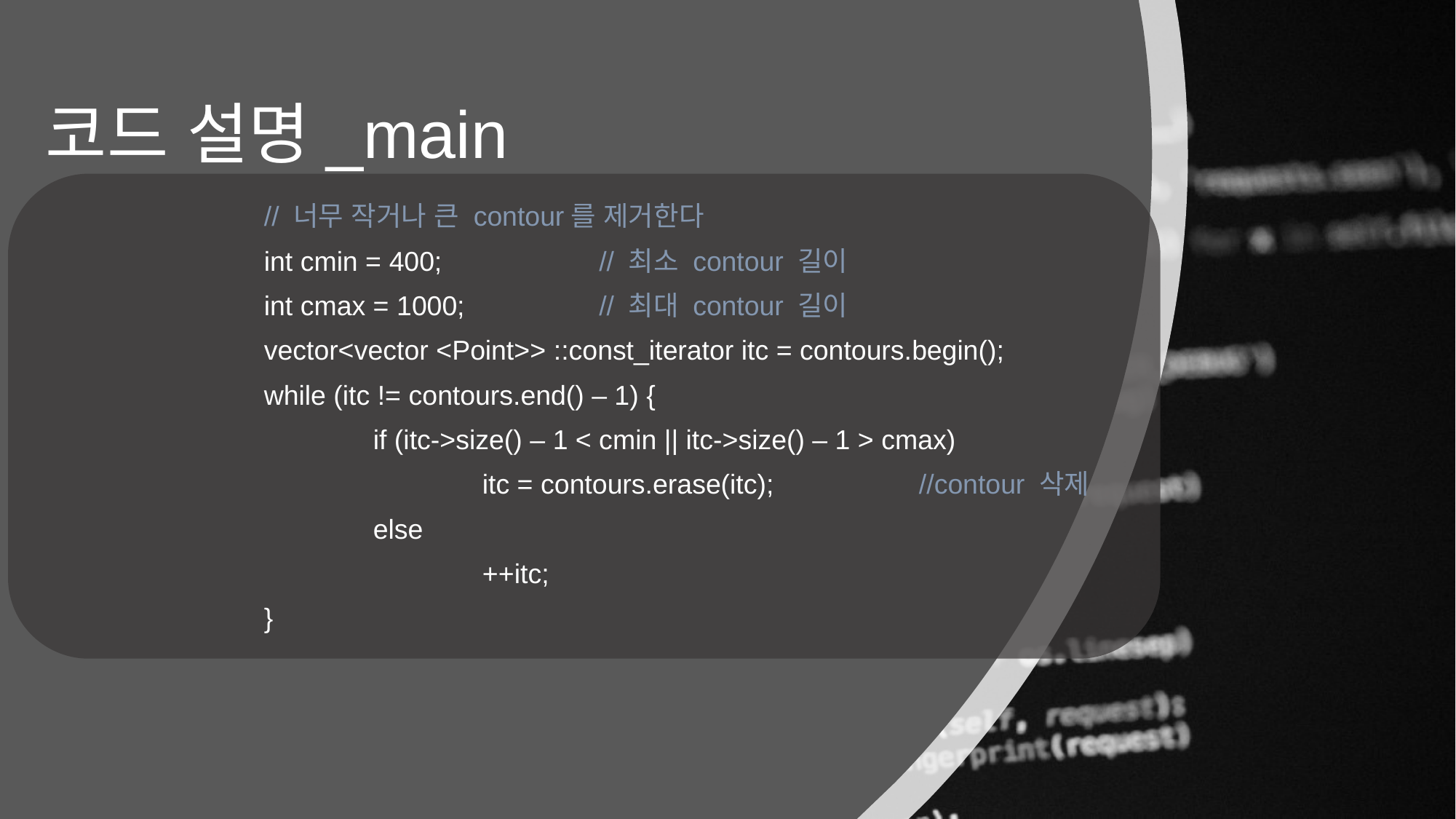

# 코드 설명_main

		// 너무 작거나 큰 contour를 제거한다
		int cmin = 400;		 // 최소 contour 길이
		int cmax = 1000;		 // 최대 contour 길이
		vector<vector <Point>> ::const_iterator itc = contours.begin();
		while (itc != contours.end() – 1) {
			if (itc->size() – 1 < cmin || itc->size() – 1 > cmax)
				itc = contours.erase(itc);		//contour 삭제
			else
				++itc;
		}